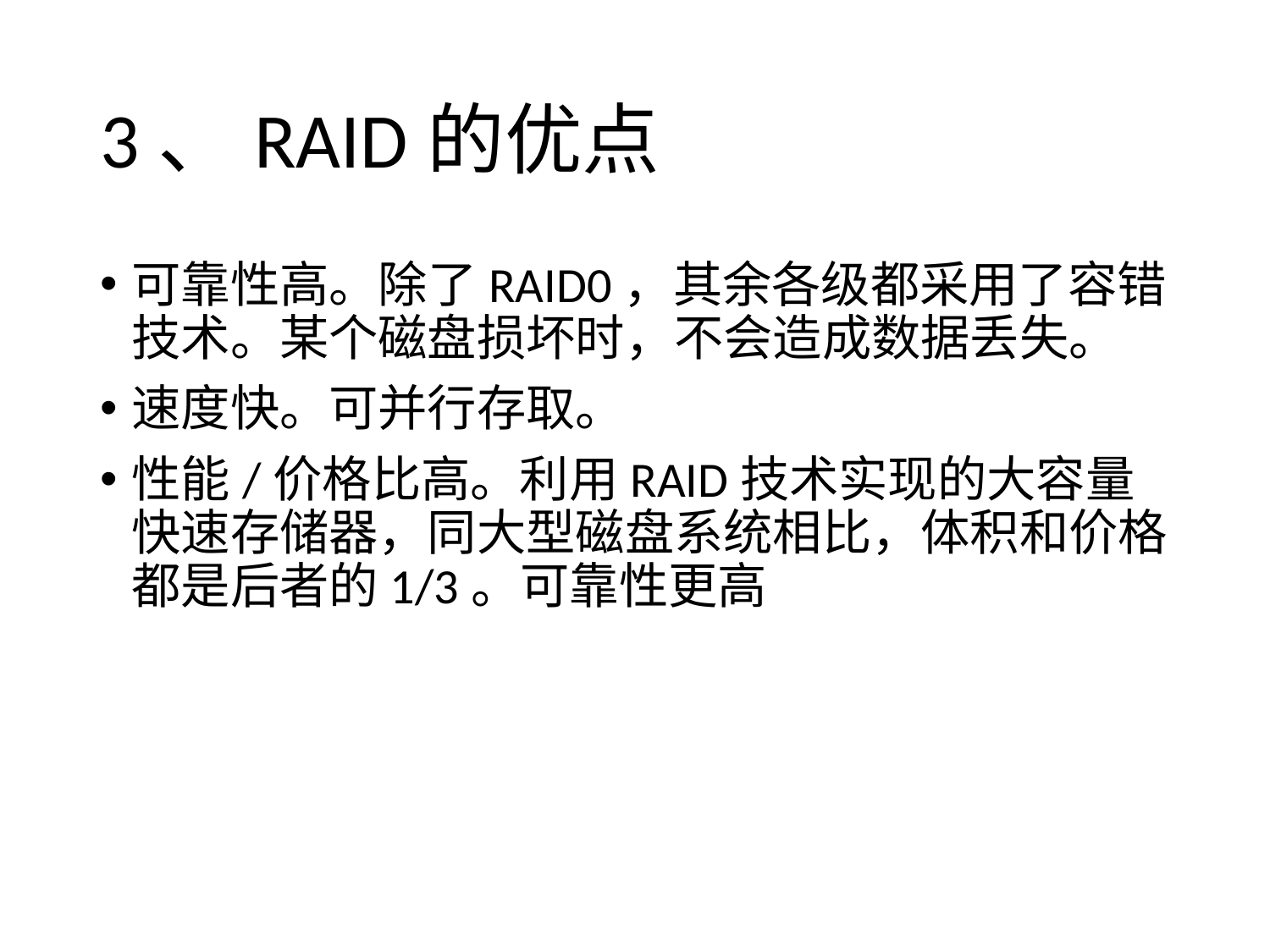

# 3、RAID的优点
可靠性高。除了RAID0，其余各级都采用了容错技术。某个磁盘损坏时，不会造成数据丢失。
速度快。可并行存取。
性能/价格比高。利用RAID技术实现的大容量快速存储器，同大型磁盘系统相比，体积和价格都是后者的1/3。可靠性更高